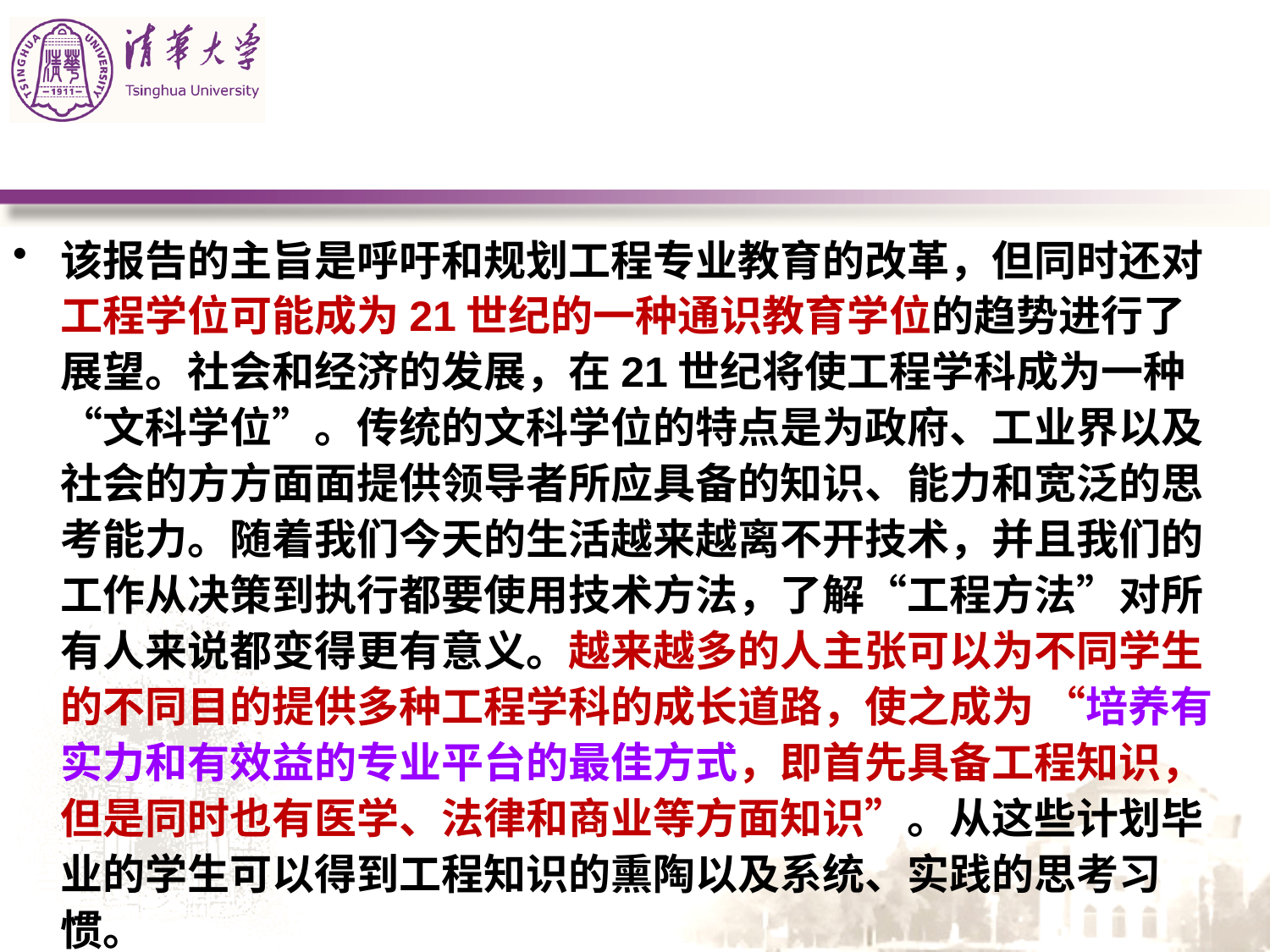

#
该报告的主旨是呼吁和规划工程专业教育的改革，但同时还对工程学位可能成为21世纪的一种通识教育学位的趋势进行了展望。社会和经济的发展，在21世纪将使工程学科成为一种“文科学位”。传统的文科学位的特点是为政府、工业界以及社会的方方面面提供领导者所应具备的知识、能力和宽泛的思考能力。随着我们今天的生活越来越离不开技术，并且我们的工作从决策到执行都要使用技术方法，了解“工程方法”对所有人来说都变得更有意义。越来越多的人主张可以为不同学生的不同目的提供多种工程学科的成长道路，使之成为 “培养有实力和有效益的专业平台的最佳方式，即首先具备工程知识，但是同时也有医学、法律和商业等方面知识”。从这些计划毕业的学生可以得到工程知识的熏陶以及系统、实践的思考习惯。